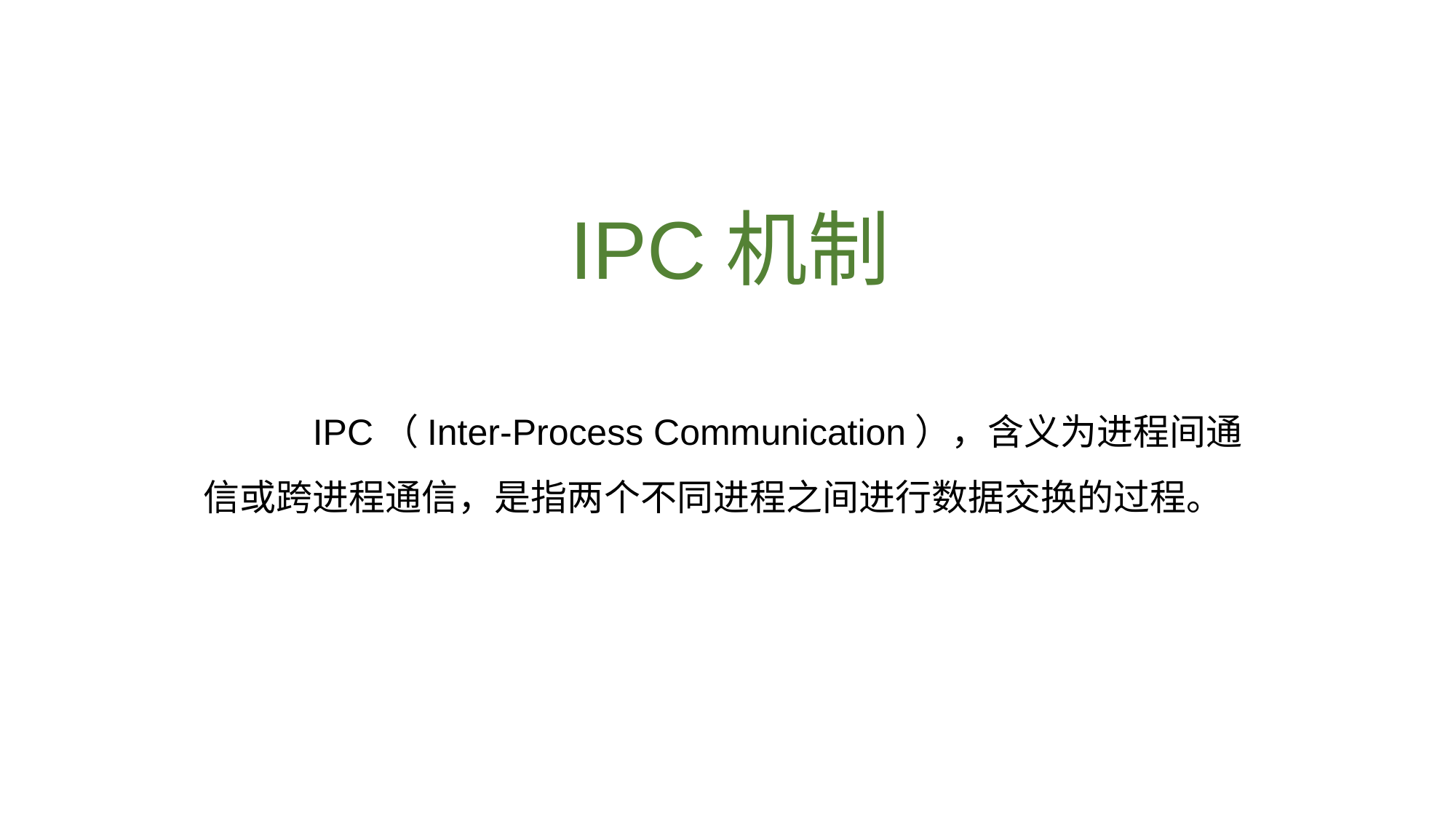

IPC机制
	IPC（Inter-Process Communication），含义为进程间通信或跨进程通信，是指两个不同进程之间进行数据交换的过程。